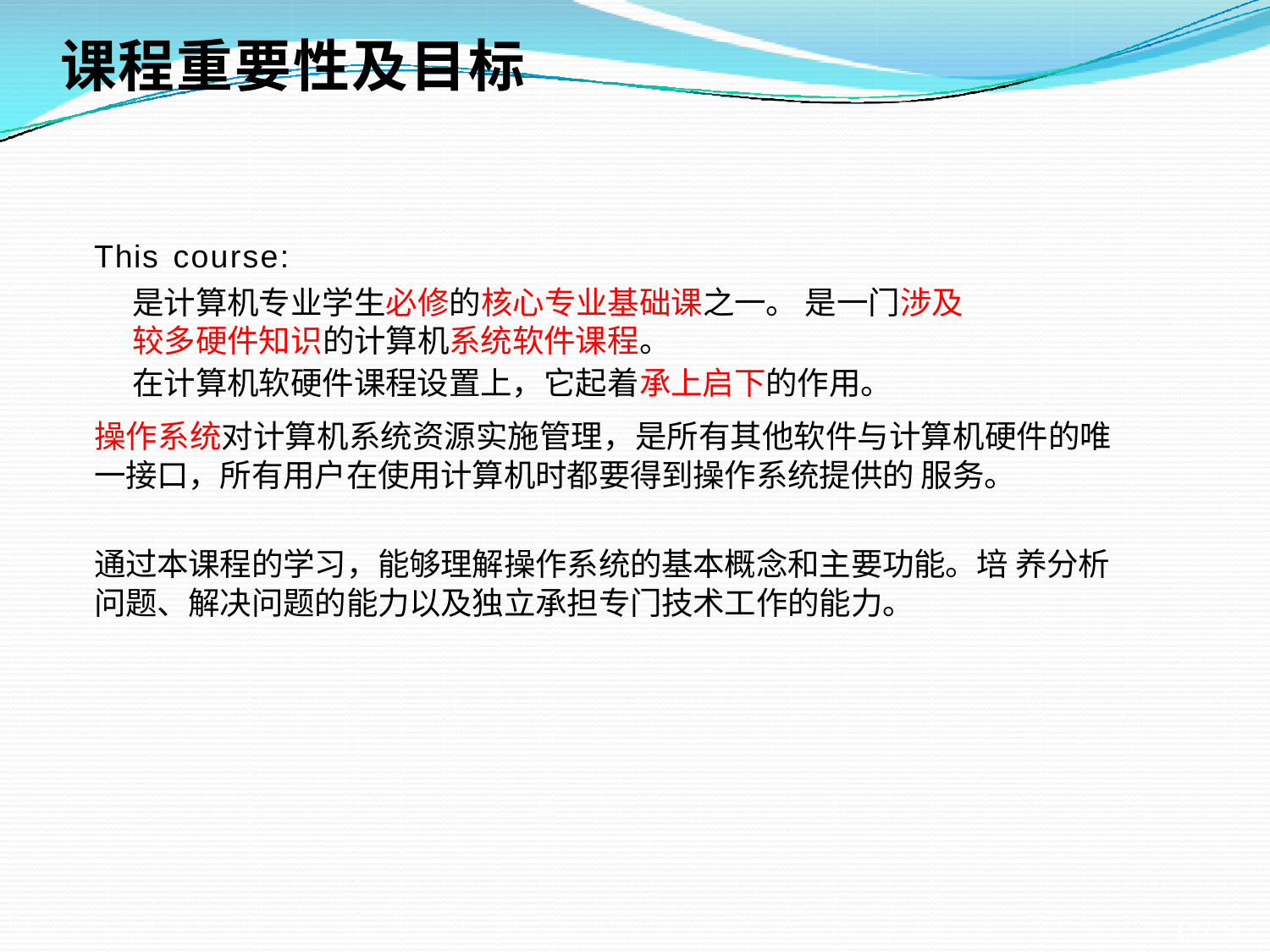

# 课程重要性及目标
This course:
是计算机专业学生必修的核心专业基础课之一。 是一门涉及较多硬件知识的计算机系统软件课程。

在计算机软硬件课程设置上，它起着承上启下的作用。
操作系统对计算机系统资源实施管理，是所有其他软件与计算机硬件的唯一接口，所有用户在使用计算机时都要得到操作系统提供的 服务。

通过本课程的学习，能够理解操作系统的基本概念和主要功能。培 养分析问题、解决问题的能力以及独立承担专门技术工作的能力。
12 / 26